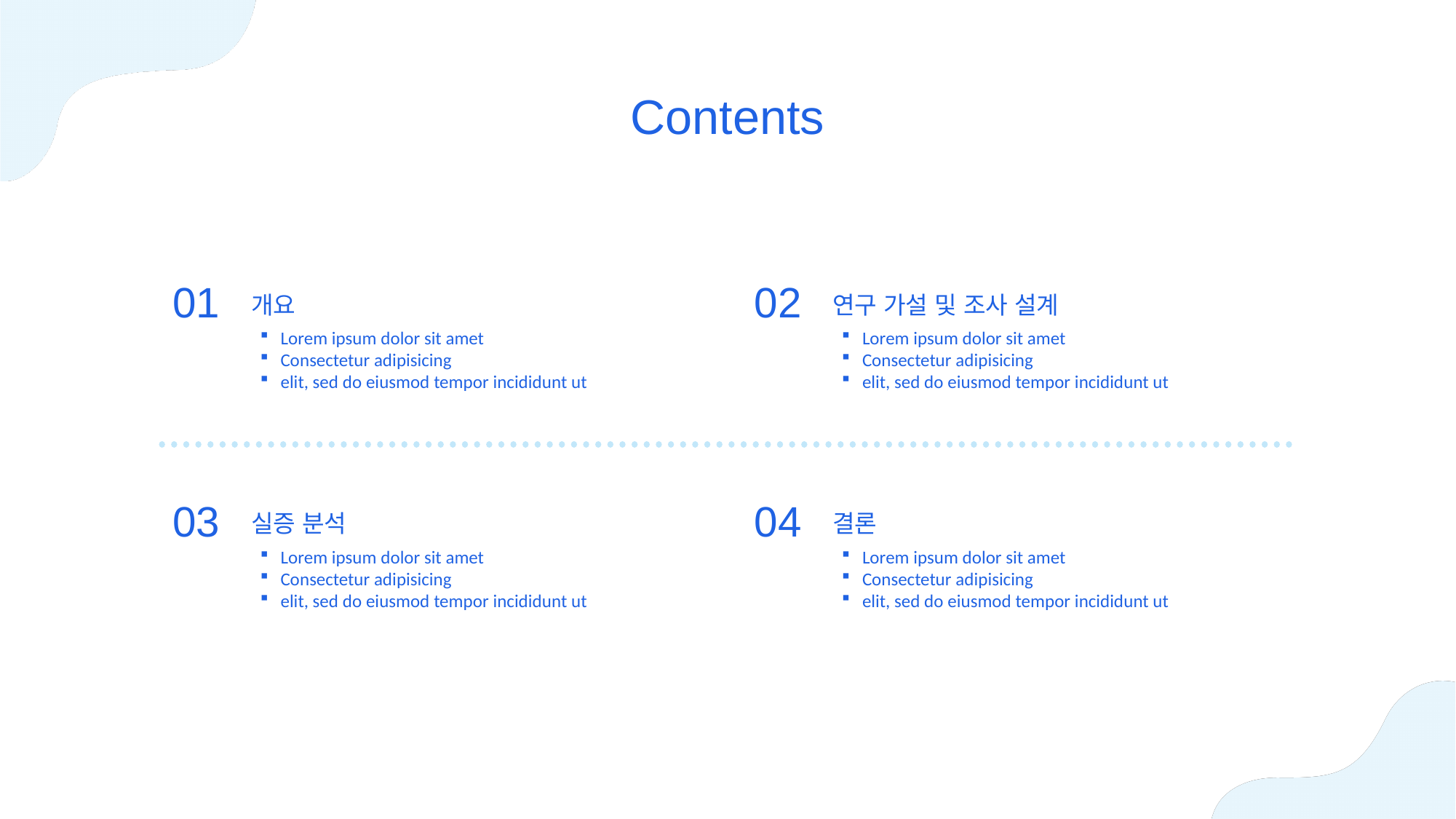

Contents
01
02
개요
연구 가설 및 조사 설계
Lorem ipsum dolor sit amet
Consectetur adipisicing
elit, sed do eiusmod tempor incididunt ut
Lorem ipsum dolor sit amet
Consectetur adipisicing
elit, sed do eiusmod tempor incididunt ut
03
04
실증 분석
결론
Lorem ipsum dolor sit amet
Consectetur adipisicing
elit, sed do eiusmod tempor incididunt ut
Lorem ipsum dolor sit amet
Consectetur adipisicing
elit, sed do eiusmod tempor incididunt ut